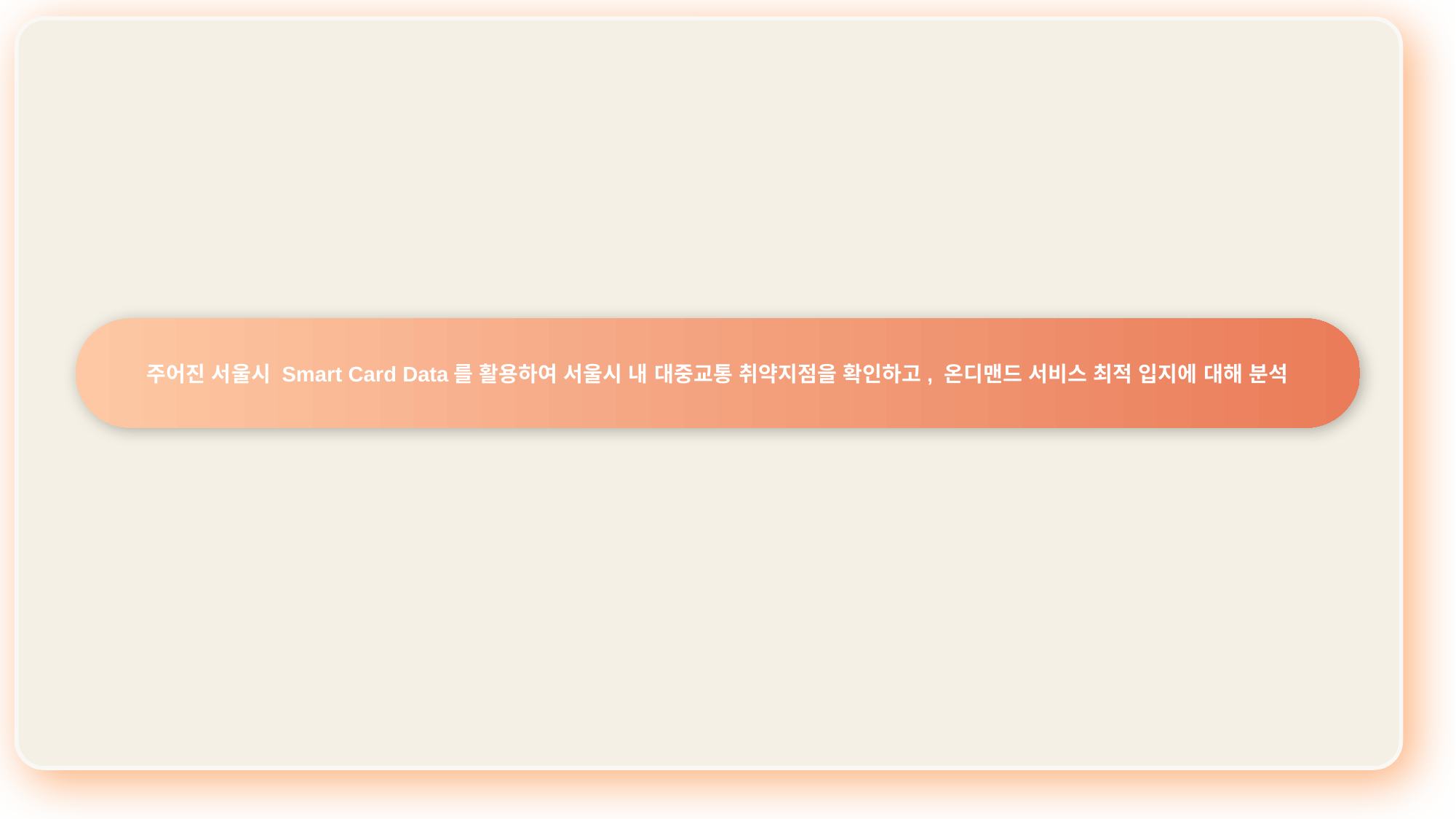

주어진 서울시 Smart Card Data를 활용하여 서울시 내 대중교통 취약지점을 확인하고, 온디맨드 서비스 최적 입지에 대해 분석